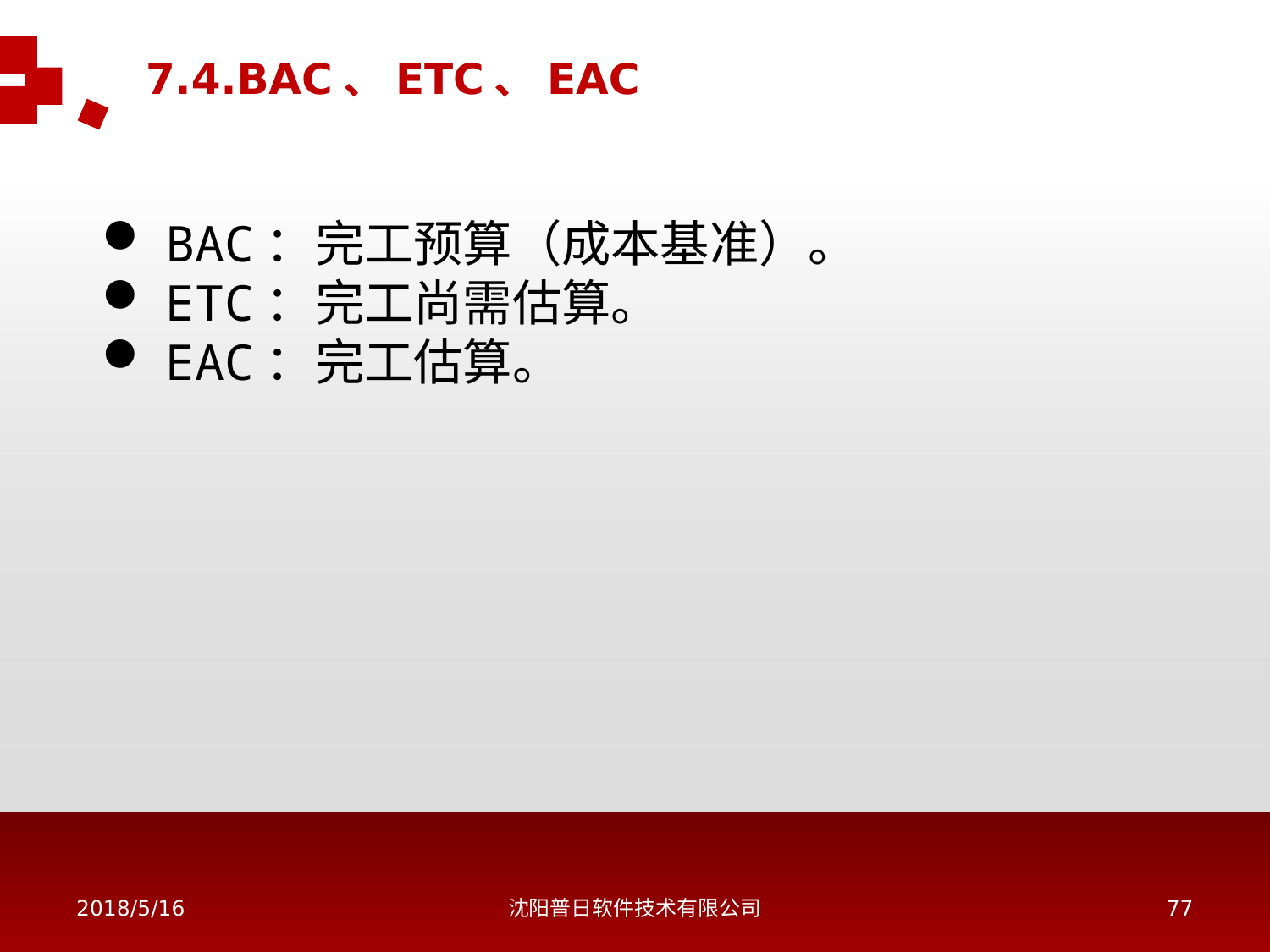

7.4.BAC、ETC、EAC
BAC：完工预算（成本基准）。
ETC：完工尚需估算。
EAC：完工估算。
2018/5/16
沈阳普日软件技术有限公司
77